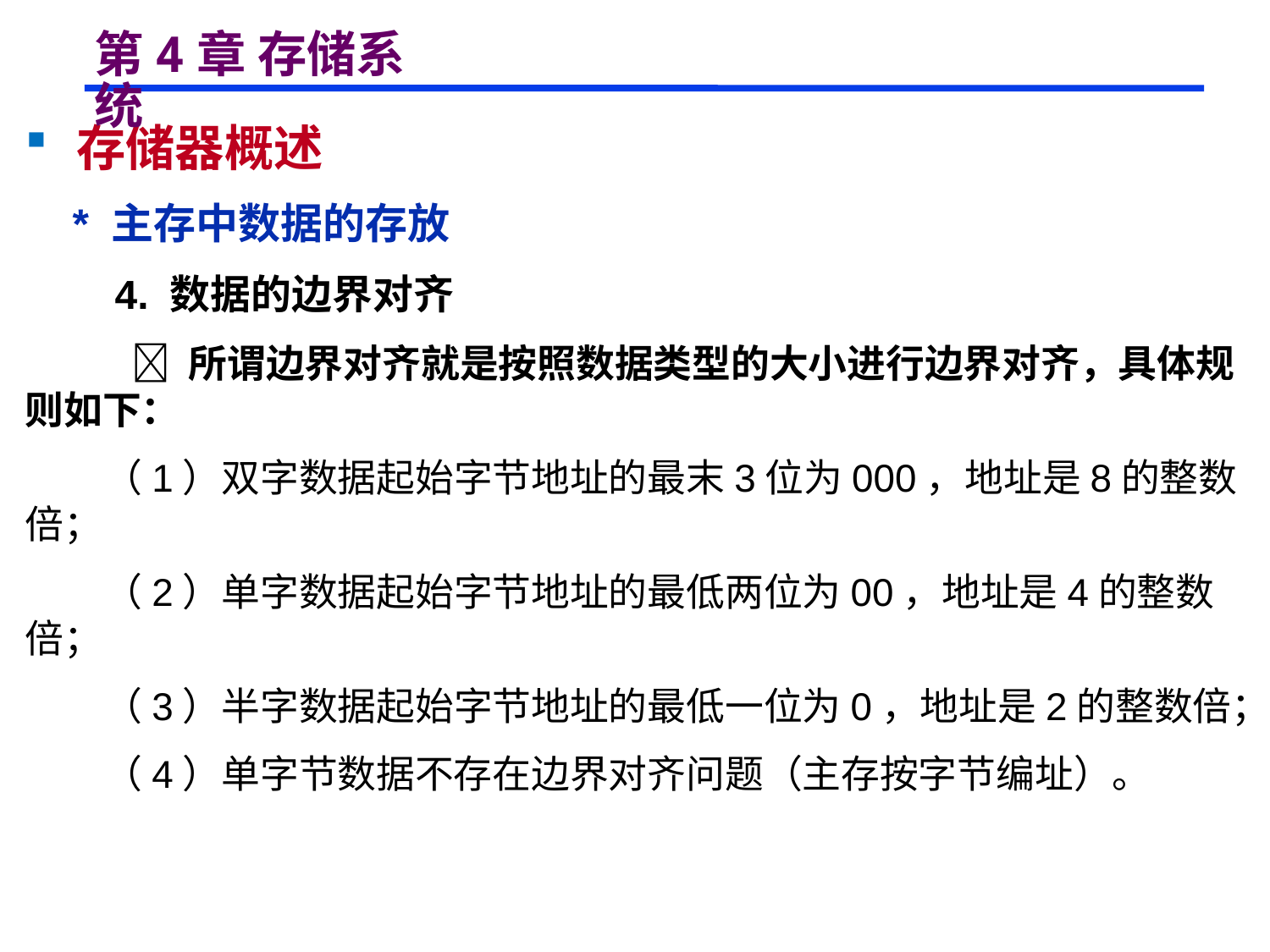

# 第4章 存储系统
 存储器概述
    * 主存中数据的存放
        4. 数据的边界对齐
            • 所谓边界对齐就是按照数据类型的大小进行边界对齐，具体规则如下：
        （1）双字数据起始字节地址的最末3位为000，地址是8的整数倍；
        （2）单字数据起始字节地址的最低两位为00，地址是4的整数倍；
        （3）半字数据起始字节地址的最低一位为0，地址是2的整数倍；
        （4）单字节数据不存在边界对齐问题（主存按字节编址）。